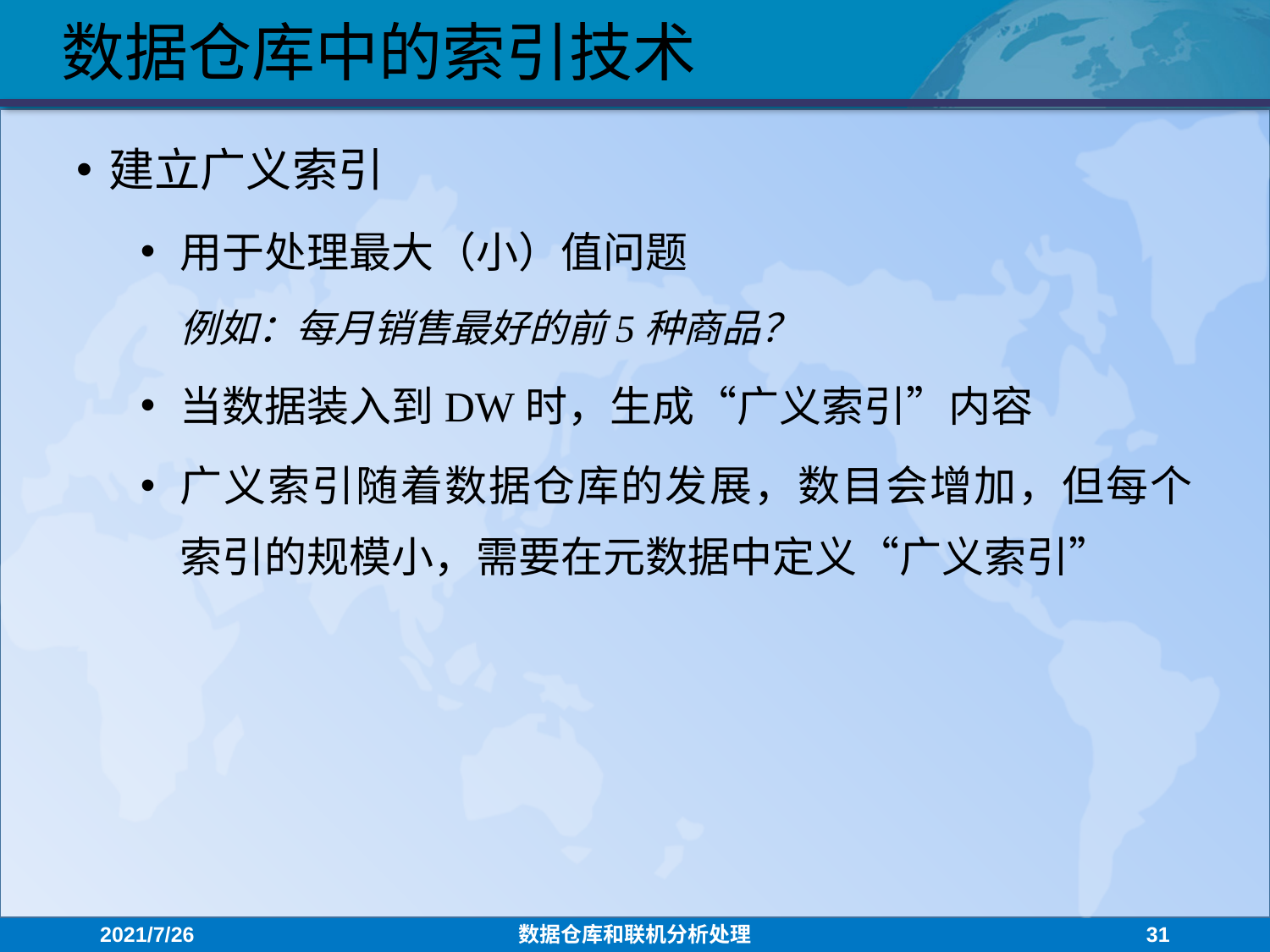

数据仓库中的索引技术
建立广义索引
用于处理最大（小）值问题
	例如：每月销售最好的前5种商品？
当数据装入到DW时，生成“广义索引”内容
广义索引随着数据仓库的发展，数目会增加，但每个索引的规模小，需要在元数据中定义“广义索引”

2021/7/26
数据仓库和联机分析处理
31